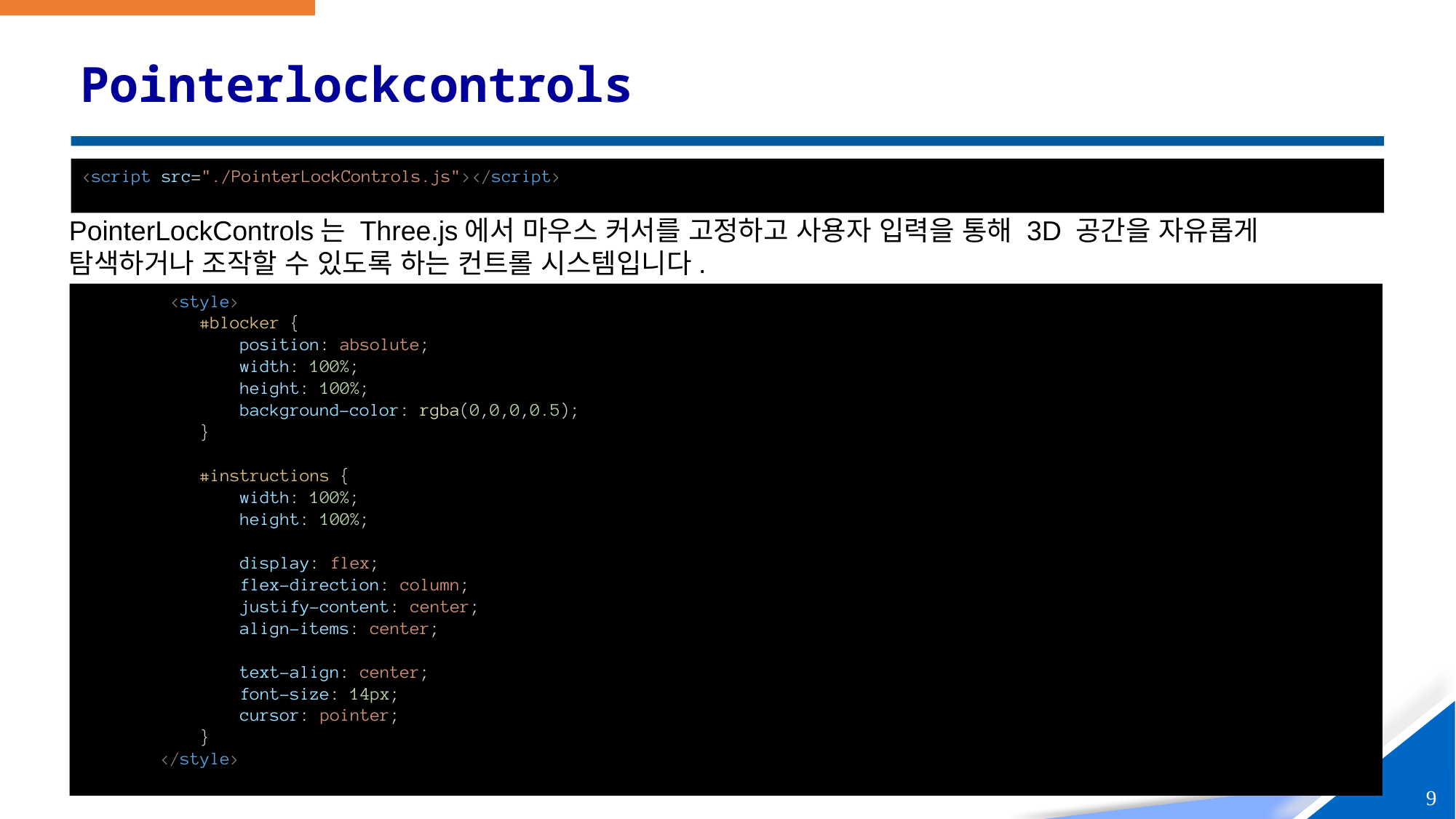

# Pointerlockcontrols
<script src="./PointerLockControls.js"></script>

PointerLockControls는 Three.js에서 마우스 커서를 고정하고 사용자 입력을 통해 3D 공간을 자유롭게 탐색하거나 조작할 수 있도록 하는 컨트롤 시스템입니다.
         <style>
            #blocker {
                position: absolute;
                width: 100%;
                height: 100%;
                background-color: rgba(0,0,0,0.5);
            }
            #instructions {
                width: 100%;
                height: 100%;
                display: flex;
                flex-direction: column;
                justify-content: center;
                align-items: center;
                text-align: center;
                font-size: 14px;
                cursor: pointer;
            }
        </style>

9